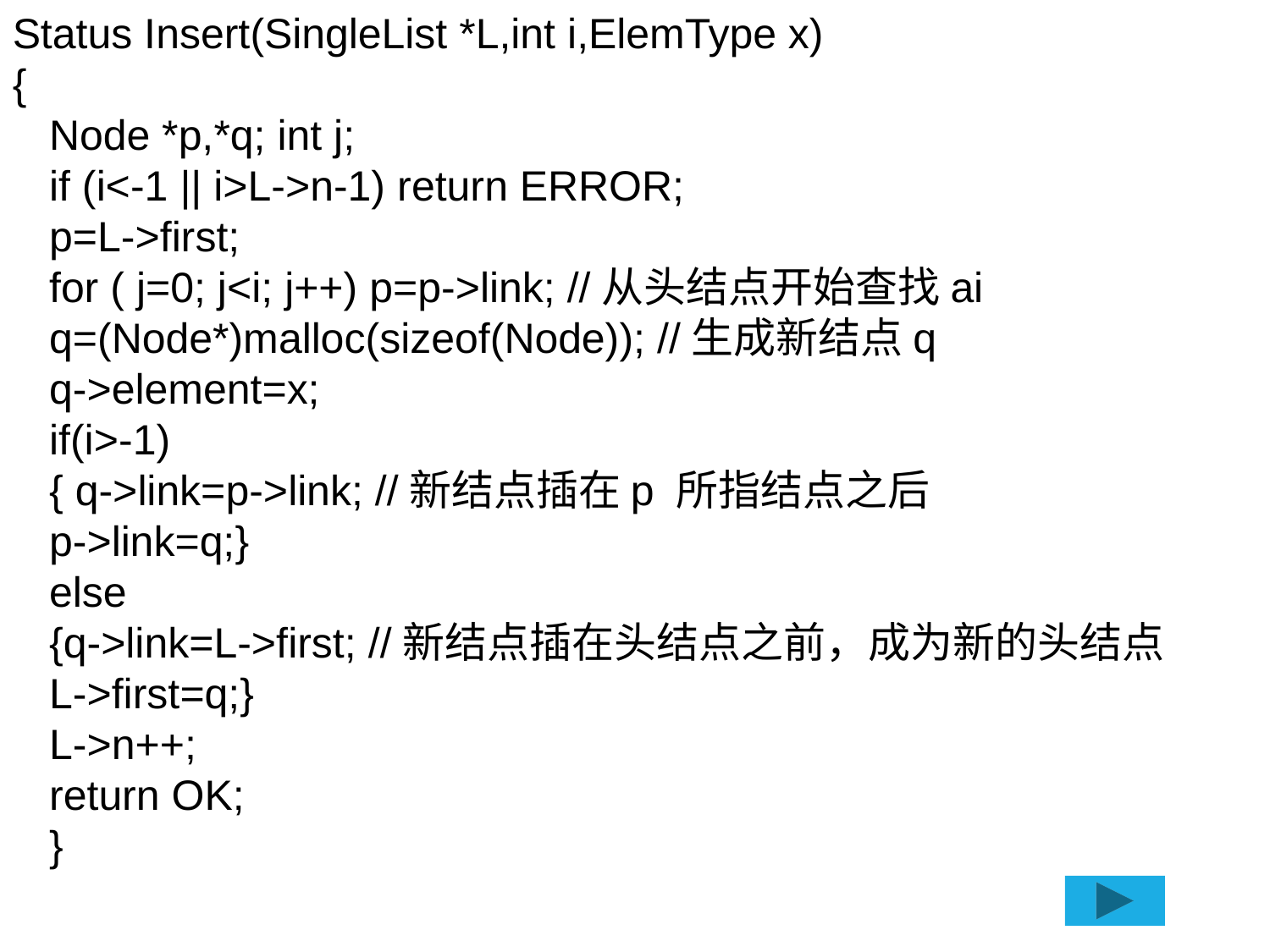

Status Insert(SingleList *L,int i,ElemType x)
{
Node *p,*q; int j;
if (i<-1 || i>L->n-1) return ERROR;
p=L->first;
for ( j=0; j<i; j++) p=p->link; //从头结点开始查找ai
q=(Node*)malloc(sizeof(Node)); //生成新结点q
q->element=x;
if(i>-1)
{ q->link=p->link; //新结点插在p 所指结点之后
p->link=q;}
else
{q->link=L->first; //新结点插在头结点之前，成为新的头结点
L->first=q;}
L->n++;
return OK;
}